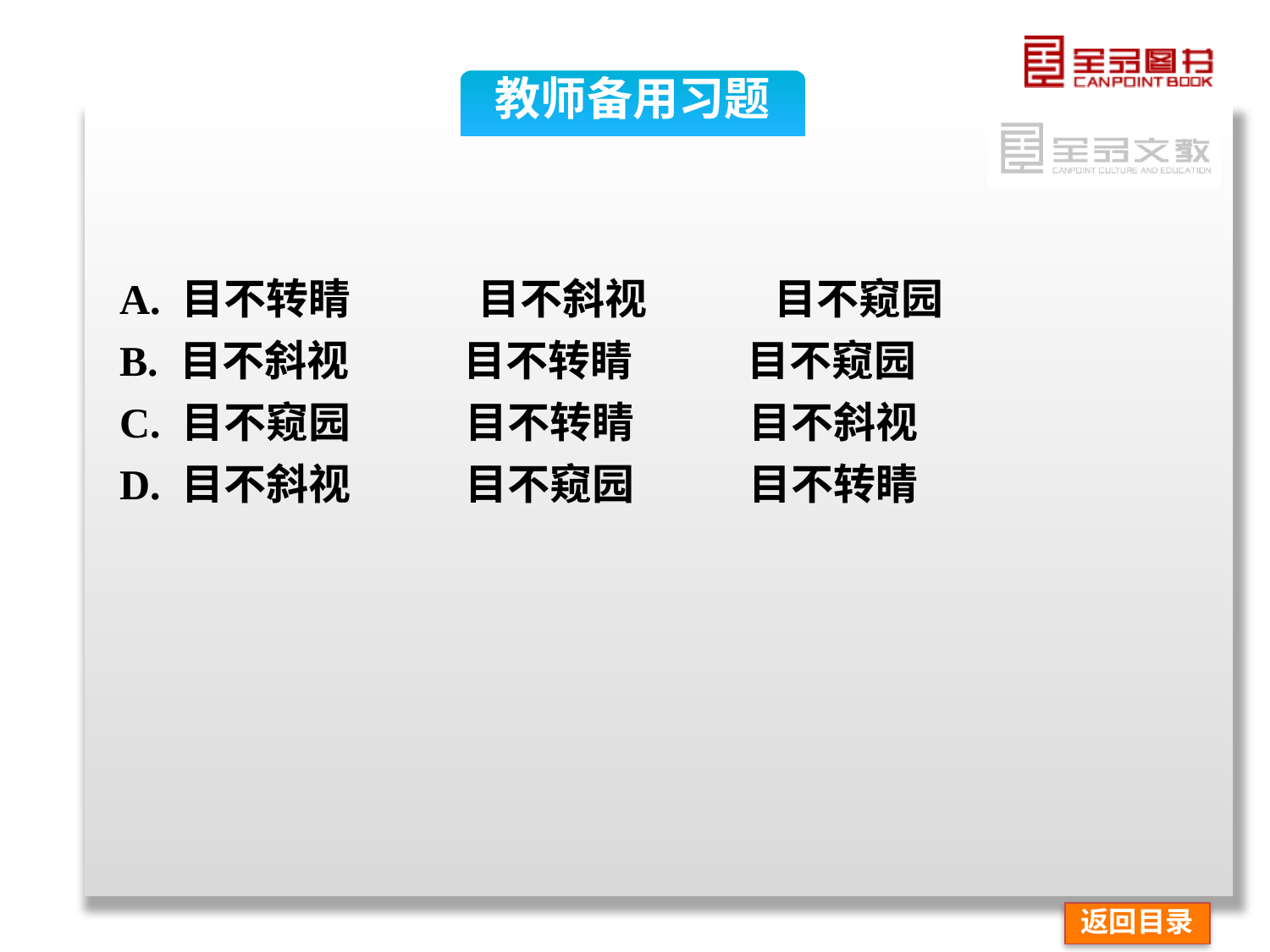

教师备用习题
A. 目不转睛　　　目不斜视　　　目不窥园
B. 目不斜视            目不转睛            目不窥园
C. 目不窥园            目不转睛            目不斜视
D. 目不斜视            目不窥园            目不转睛
返回目录